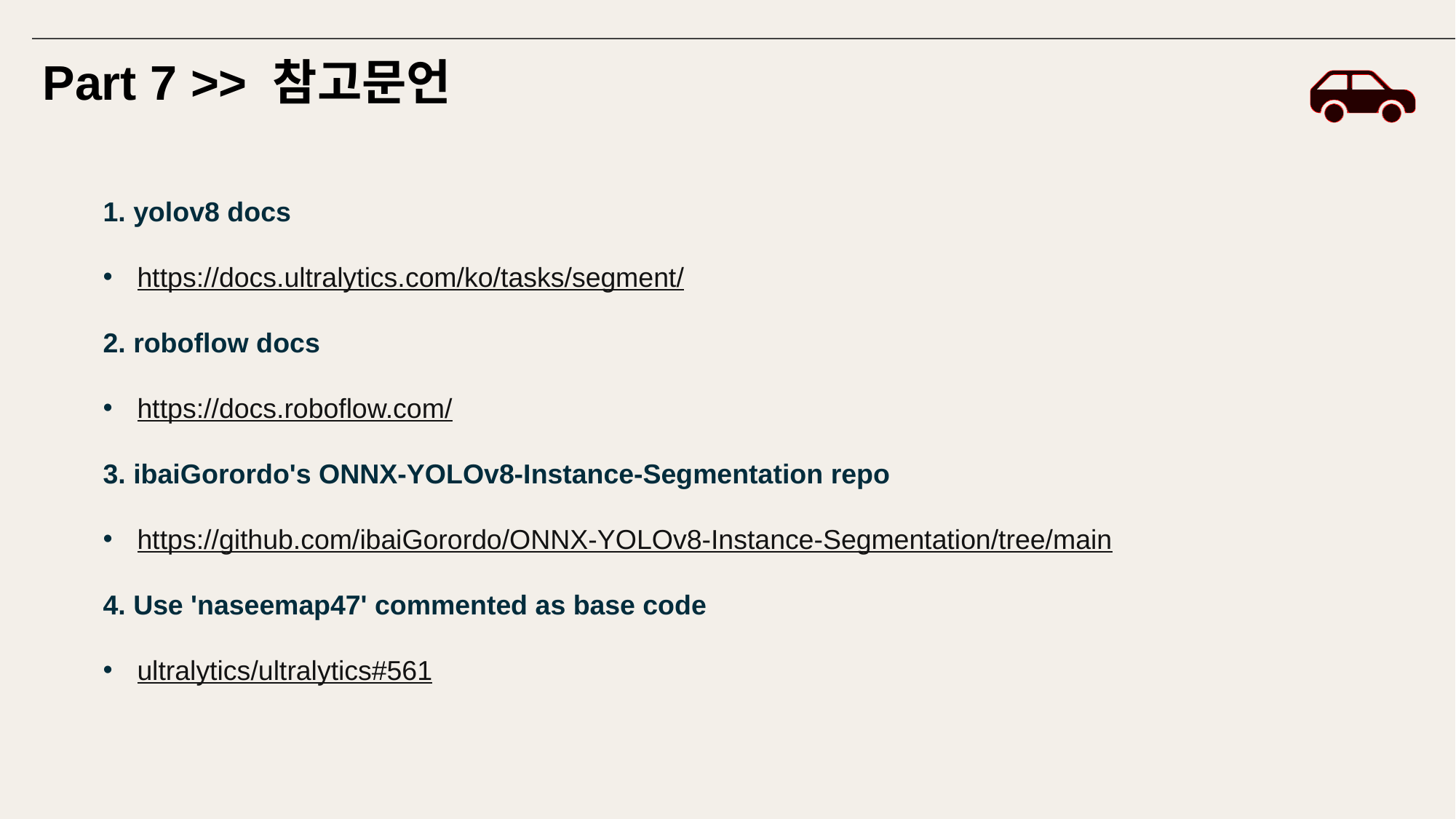

Part 7 >> 참고문언
1. yolov8 docs
https://docs.ultralytics.com/ko/tasks/segment/
2. roboflow docs
https://docs.roboflow.com/
3. ibaiGorordo's ONNX-YOLOv8-Instance-Segmentation repo
https://github.com/ibaiGorordo/ONNX-YOLOv8-Instance-Segmentation/tree/main
4. Use 'naseemap47' commented as base code
ultralytics/ultralytics#561